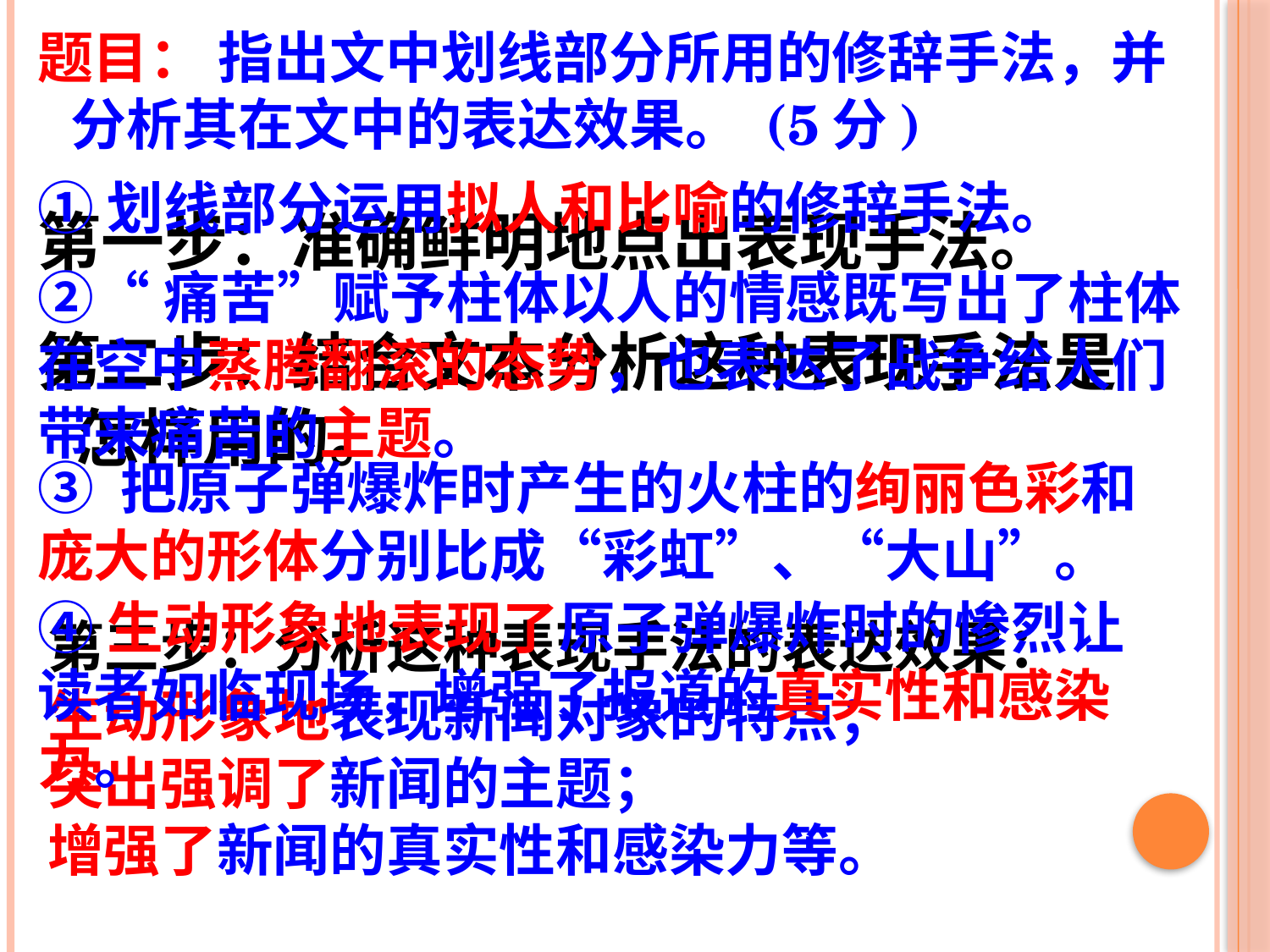

题目： 指出文中划线部分所用的修辞手法，并分析其在文中的表达效果。 (5分)
①划线部分运用拟人和比喻的修辞手法。
第一步：准确鲜明地点出表现手法。
②“痛苦”赋予柱体以人的情感既写出了柱体在空中蒸腾翻滚的态势，也表达了战争给人们带来痛苦的主题。
第二步：结合文本分析这种表现手法是怎样用的。

③ 把原子弹爆炸时产生的火柱的绚丽色彩和庞大的形体分别比成“彩虹”、“大山”。
④生动形象地表现了原子弹爆炸时的惨烈让读者如临现场，增强了报道的真实性和感染力。
第三步：分析这种表现手法的表达效果：
生动形象地表现新闻对象的特点；
突出强调了新闻的主题；
增强了新闻的真实性和感染力等。